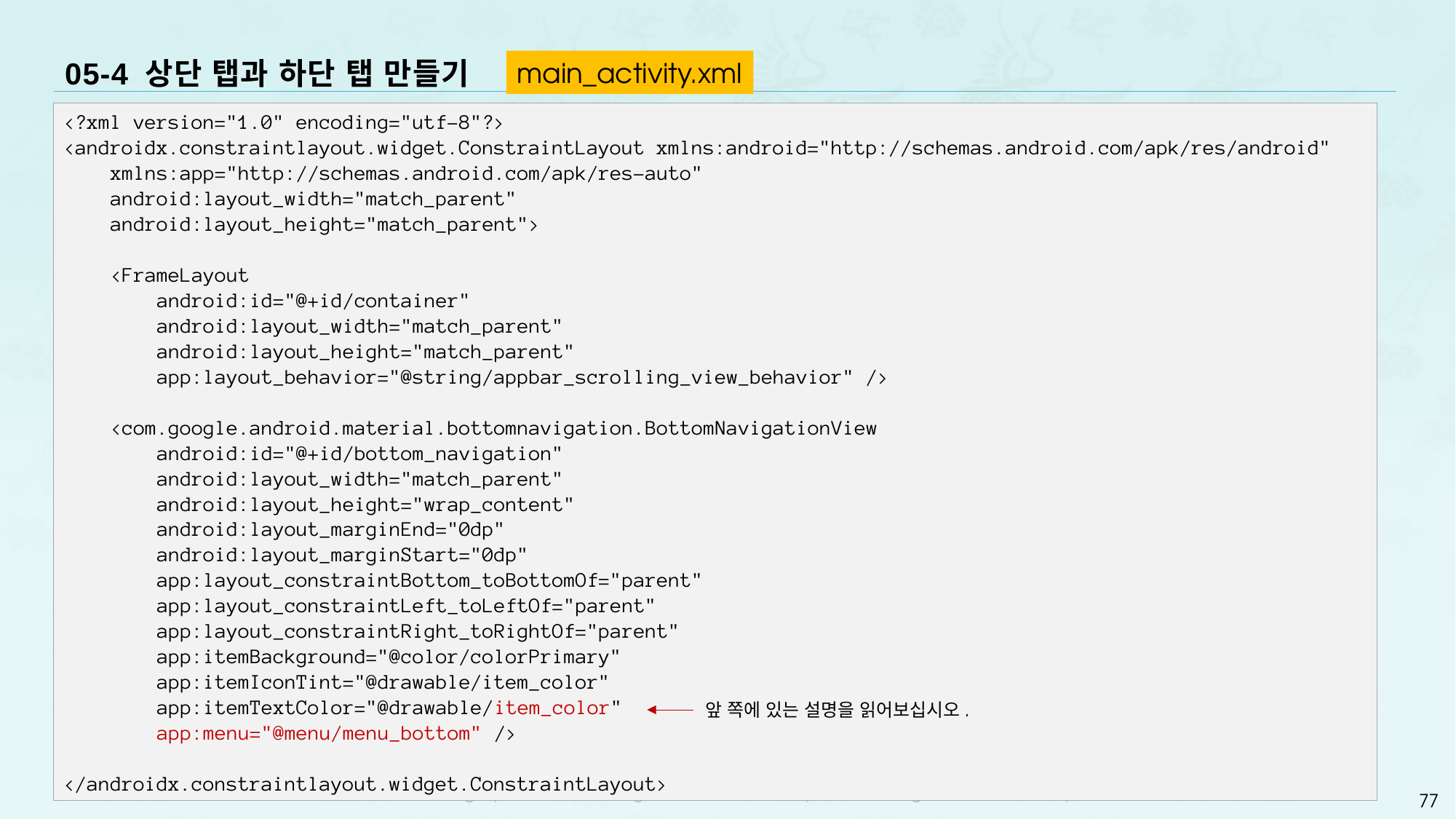

# 05-4 상단 탭과 하단 탭 만들기
main_activity.xml

<?xml version="1.0" encoding="utf-8"?>
<androidx.constraintlayout.widget.ConstraintLayout xmlns:android="http://schemas.android.com/apk/res/android"
    xmlns:app="http://schemas.android.com/apk/res-auto"
    android:layout_width="match_parent"
    android:layout_height="match_parent">

    <FrameLayout
        android:id="@+id/container"
        android:layout_width="match_parent"
        android:layout_height="match_parent"
        app:layout_behavior="@string/appbar_scrolling_view_behavior" />

    <com.google.android.material.bottomnavigation.BottomNavigationView
        android:id="@+id/bottom_navigation"
        android:layout_width="match_parent"
        android:layout_height="wrap_content"
        android:layout_marginEnd="0dp"
        android:layout_marginStart="0dp"
        app:layout_constraintBottom_toBottomOf="parent"
        app:layout_constraintLeft_toLeftOf="parent"
        app:layout_constraintRight_toRightOf="parent"
        app:itemBackground="@color/colorPrimary"
        app:itemIconTint="@drawable/item_color"
        app:itemTextColor="@drawable/item_color"
        app:menu="@menu/menu_bottom" />

</androidx.constraintlayout.widget.ConstraintLayout>
앞 쪽에 있는 설명을 읽어보십시오.
77